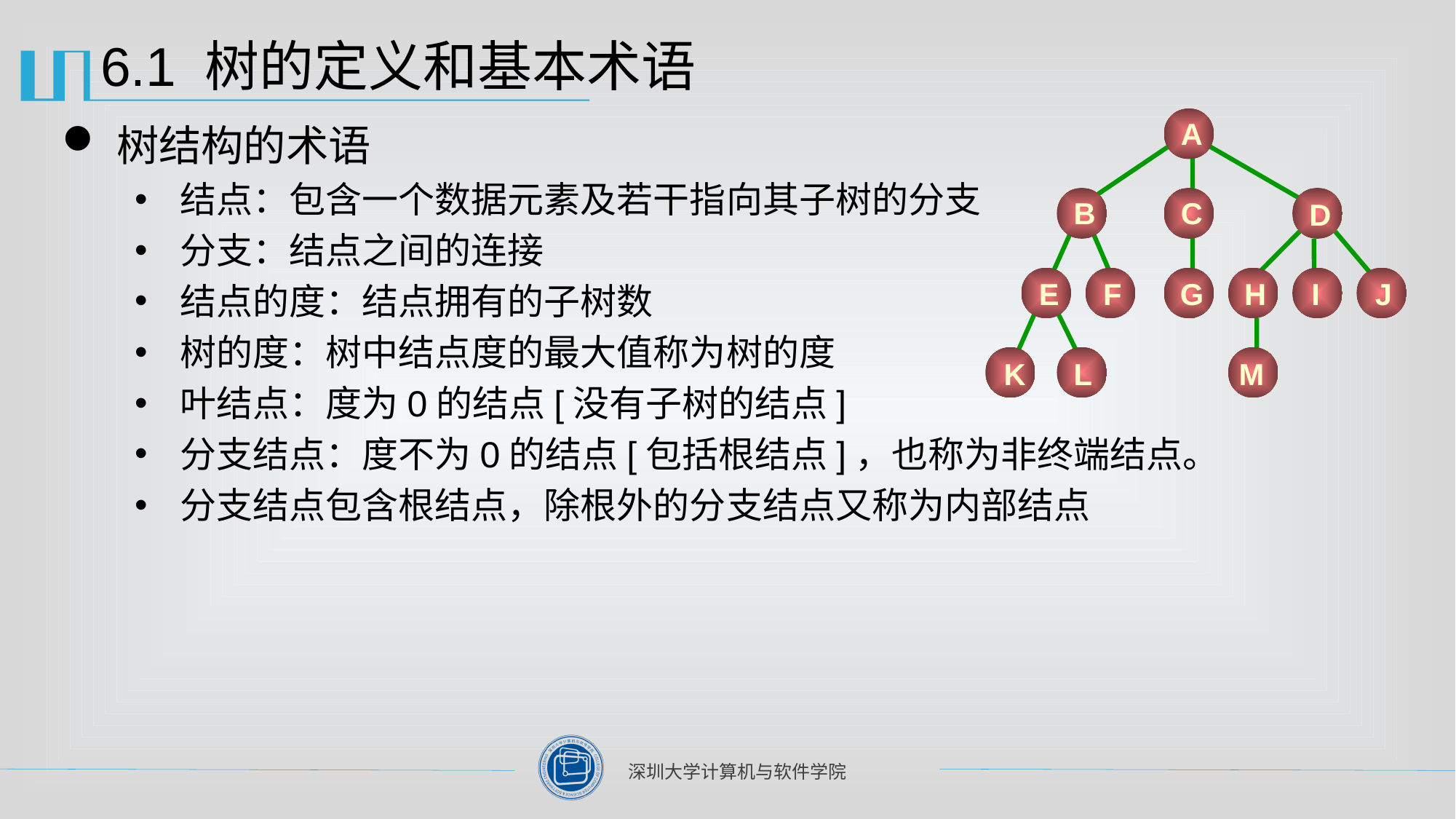

# 6.1 树的定义和基本术语

A

B
C
D

E
F
G
H
I
J

K
L
M
树结构的术语
结点：包含一个数据元素及若干指向其子树的分支
分支：结点之间的连接
结点的度：结点拥有的子树数
树的度：树中结点度的最大值称为树的度
叶结点：度为0的结点[没有子树的结点]
分支结点：度不为0的结点[包括根结点]，也称为非终端结点。
分支结点包含根结点，除根外的分支结点又称为内部结点

7